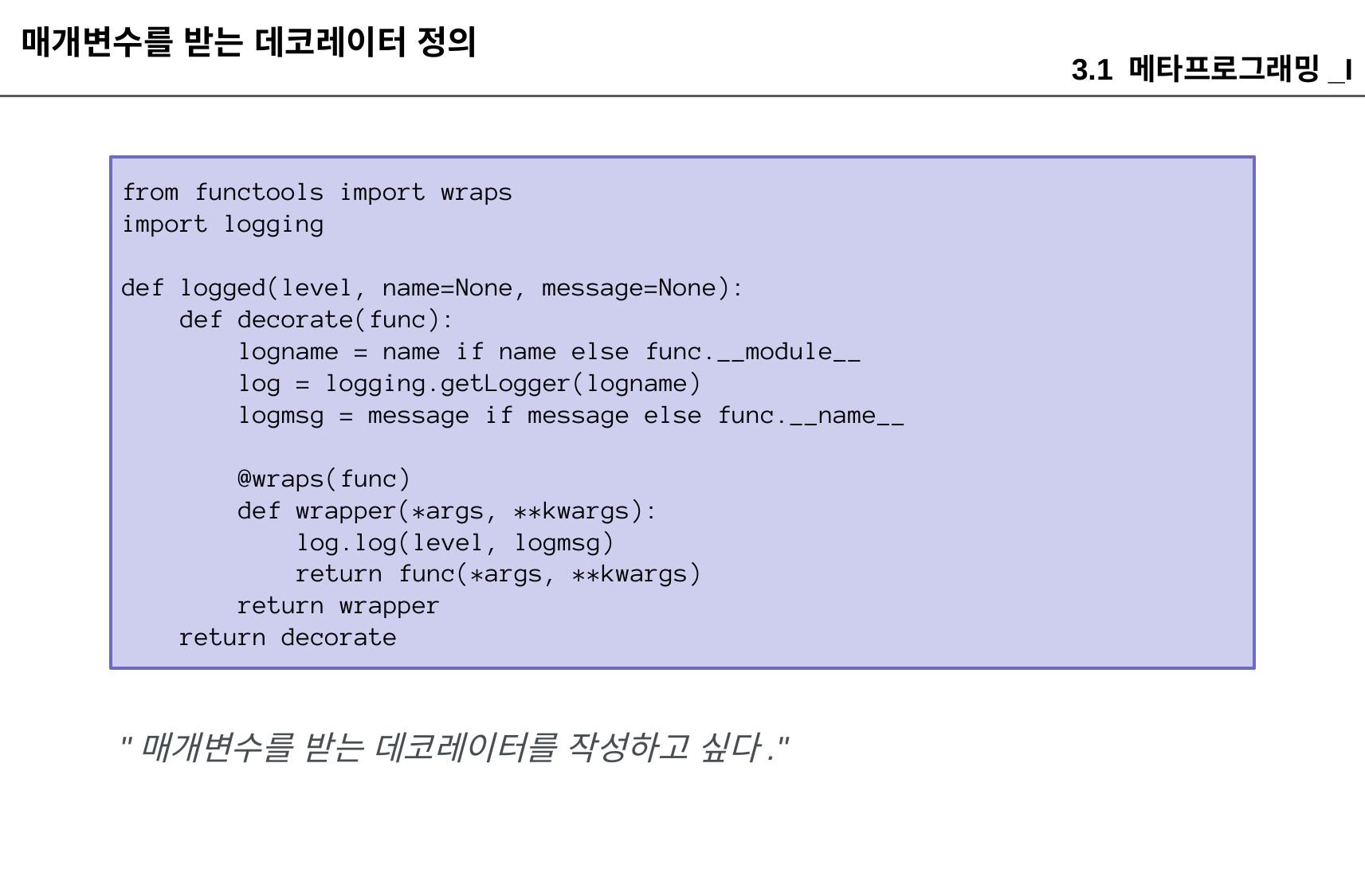

매개변수를 받는 데코레이터 정의
3.1 메타프로그래밍_I
from functools import wraps
import logging

def logged(level, name=None, message=None):
    def decorate(func):
        logname = name if name else func.__module__
        log = logging.getLogger(logname)
        logmsg = message if message else func.__name__

        @wraps(func)
        def wrapper(*args, **kwargs):
            log.log(level, logmsg)
            return func(*args, **kwargs)
        return wrapper
    return decorate
"매개변수를 받는 데코레이터를 작성하고 싶다."